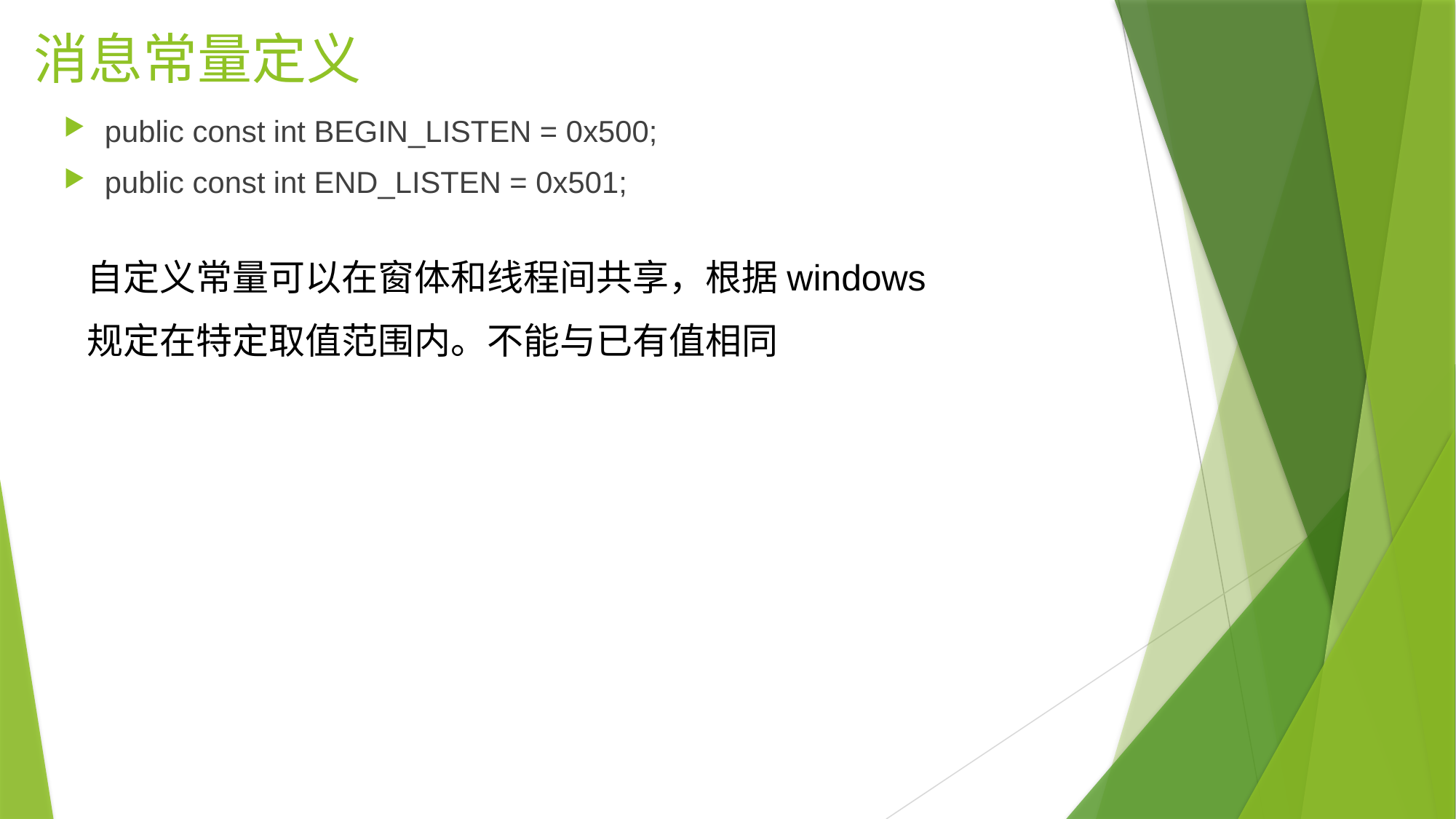

# 消息常量定义
public const int BEGIN_LISTEN = 0x500;
public const int END_LISTEN = 0x501;
自定义常量可以在窗体和线程间共享，根据windows
规定在特定取值范围内。不能与已有值相同